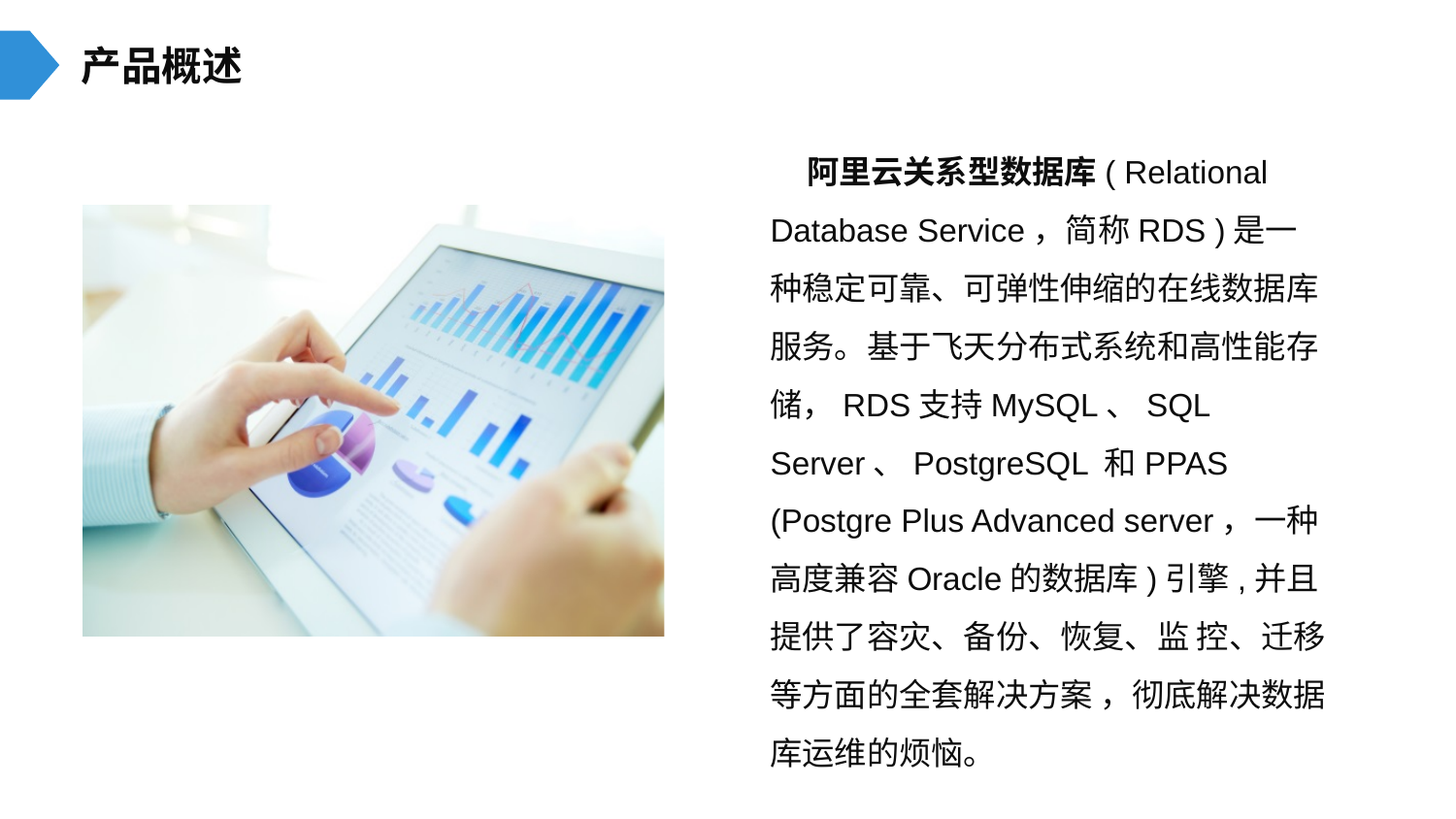

产品概述
     阿里云关系型数据库( Relational Database Service，简称RDS )是一种稳定可靠、可弹性伸缩的在线数据库 服务。基于飞天分布式系统和高性能存储，RDS支持MySQL、SQL Server、PostgreSQL 和PPAS (Postgre Plus Advanced server，一种高度兼容Oracle的数据库)引擎,并且提供了容灾、备份、恢复、监 控、迁移等方面的全套解决方案 ，彻底解决数据库运维的烦恼。

70%
30%